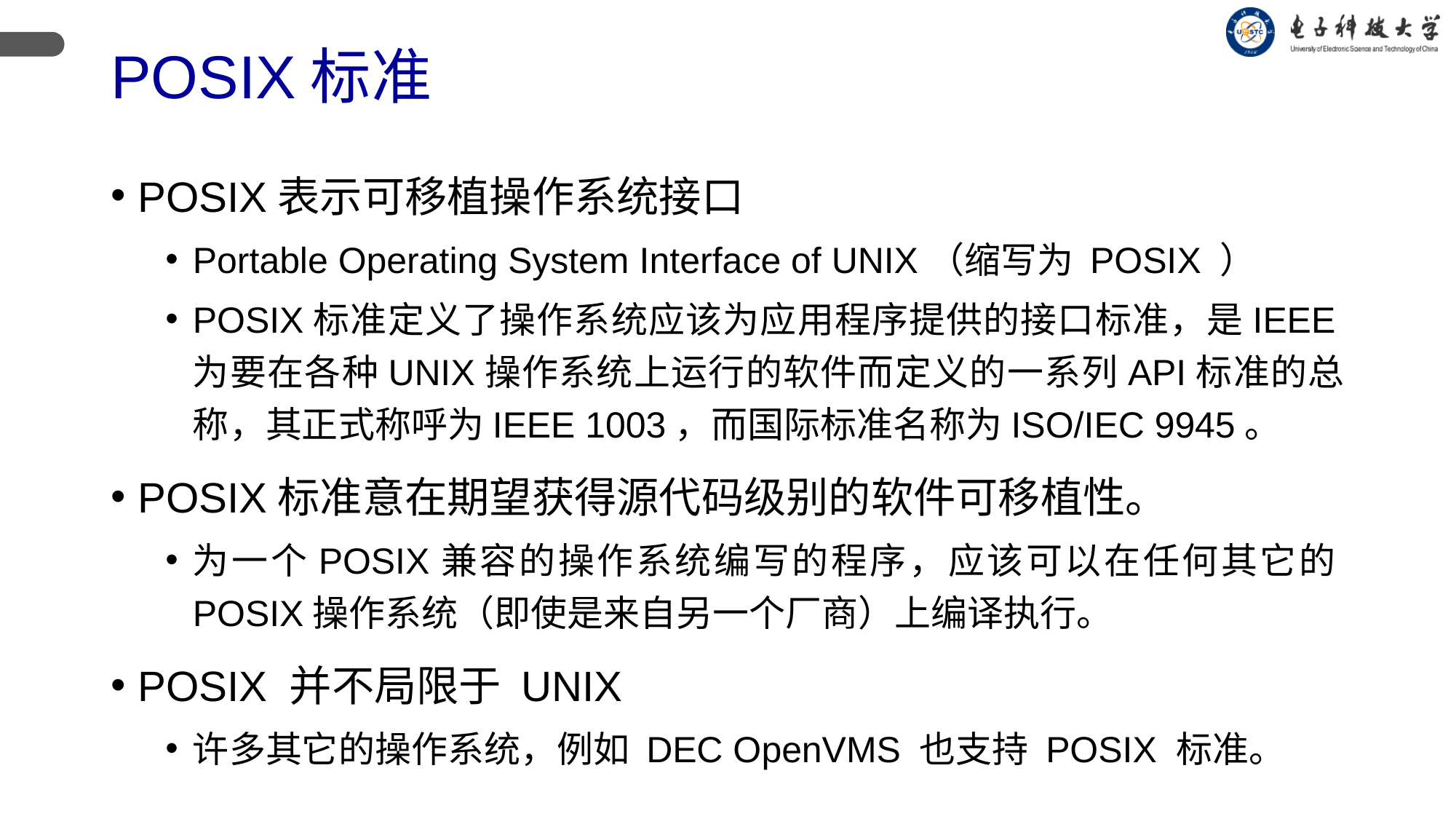

# POSIX标准
POSIX表示可移植操作系统接口
Portable Operating System Interface of UNIX（缩写为 POSIX ）
POSIX标准定义了操作系统应该为应用程序提供的接口标准，是IEEE为要在各种UNIX操作系统上运行的软件而定义的一系列API标准的总称，其正式称呼为IEEE 1003，而国际标准名称为ISO/IEC 9945。
POSIX标准意在期望获得源代码级别的软件可移植性。
为一个POSIX兼容的操作系统编写的程序，应该可以在任何其它的POSIX操作系统（即使是来自另一个厂商）上编译执行。
POSIX 并不局限于 UNIX
许多其它的操作系统，例如 DEC OpenVMS 也支持 POSIX 标准。